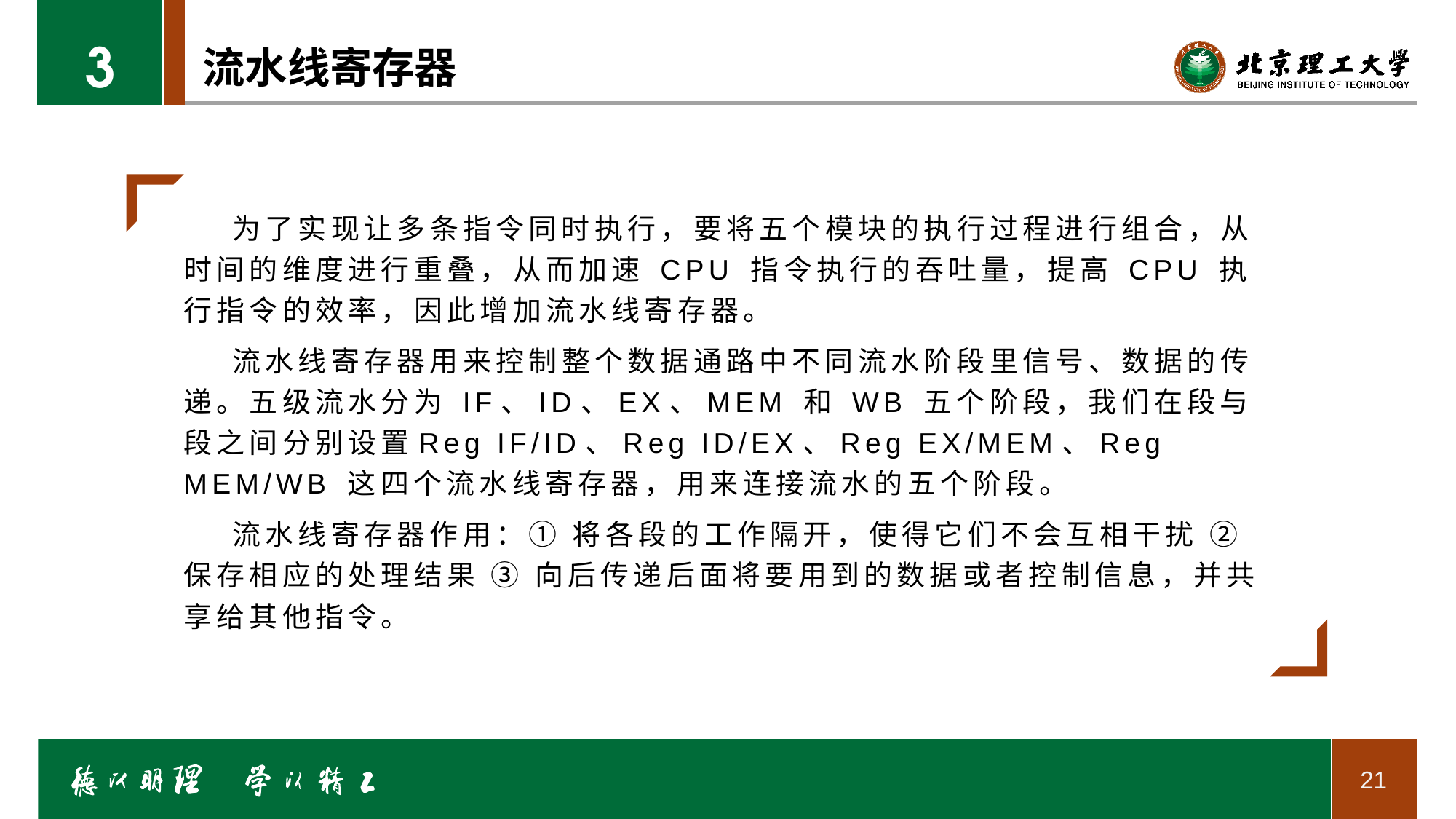

3
# 流水线寄存器

为了实现让多条指令同时执行，要将五个模块的执行过程进行组合，从时间的维度进行重叠，从而加速 CPU 指令执行的吞吐量，提高 CPU 执行指令的效率，因此增加流水线寄存器。
流水线寄存器用来控制整个数据通路中不同流水阶段里信号、数据的传递。五级流水分为 IF、ID、EX、MEM 和 WB 五个阶段，我们在段与段之间分别设置Reg IF/ID、Reg ID/EX、Reg EX/MEM、Reg MEM/WB 这四个流水线寄存器，用来连接流水的五个阶段。
流水线寄存器作用：① 将各段的工作隔开，使得它们不会互相干扰 ② 保存相应的处理结果 ③ 向后传递后面将要用到的数据或者控制信息，并共享给其他指令。